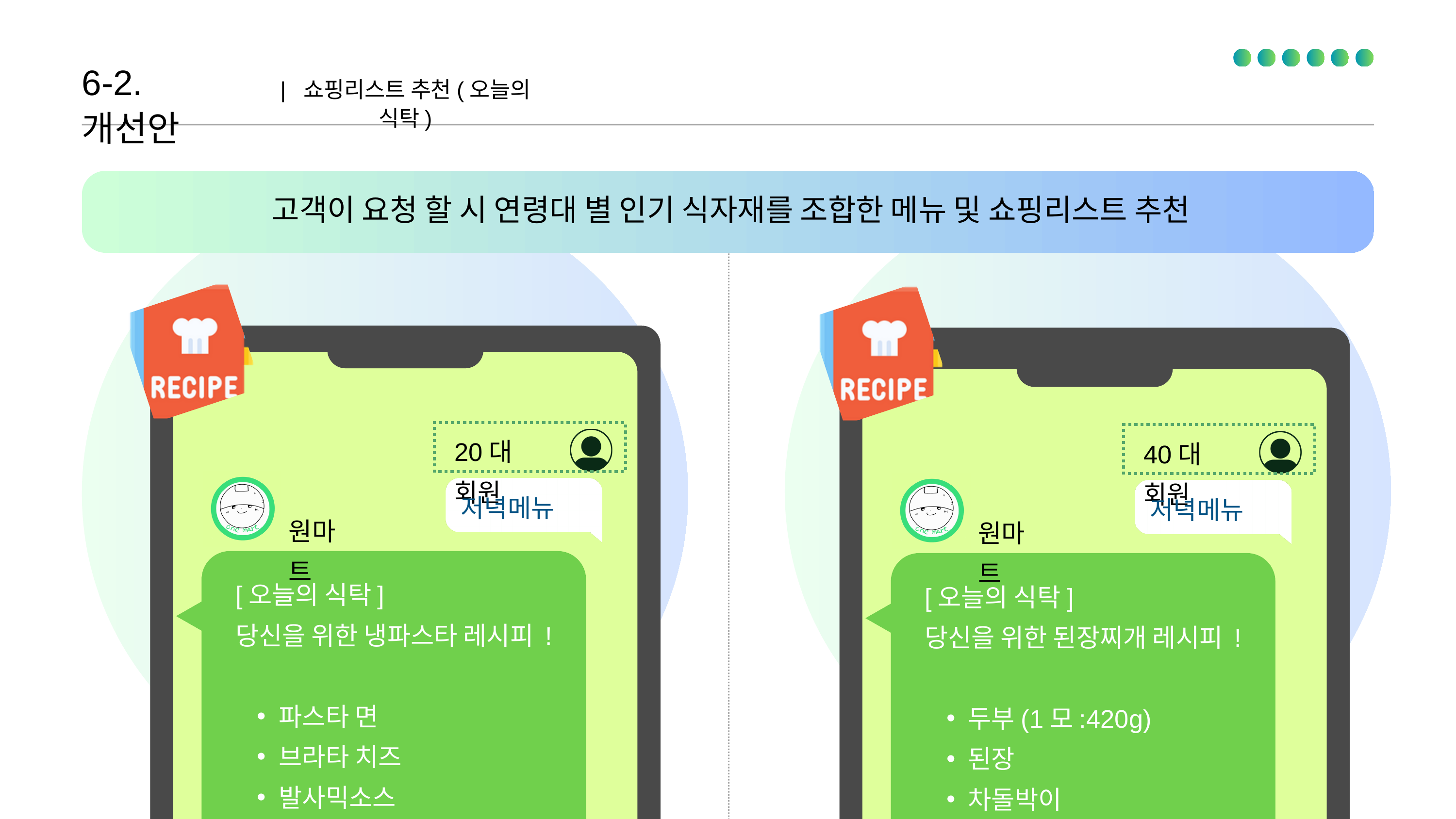

6-2. 개선안
|  쇼핑리스트 추천(오늘의 식탁)

고객이 요청 할 시 연령대 별 인기 식자재를 조합한 메뉴 및 쇼핑리스트 추천

20대 회원
40대 회원

저녁메뉴
저녁메뉴
원마트
원마트

[오늘의 식탁]
당신을 위한 냉파스타 레시피 !

파스타 면
브라타 치즈
발사믹소스
[오늘의 식탁]
당신을 위한 된장찌개 레시피 !

두부(1모:420g)
된장
차돌박이